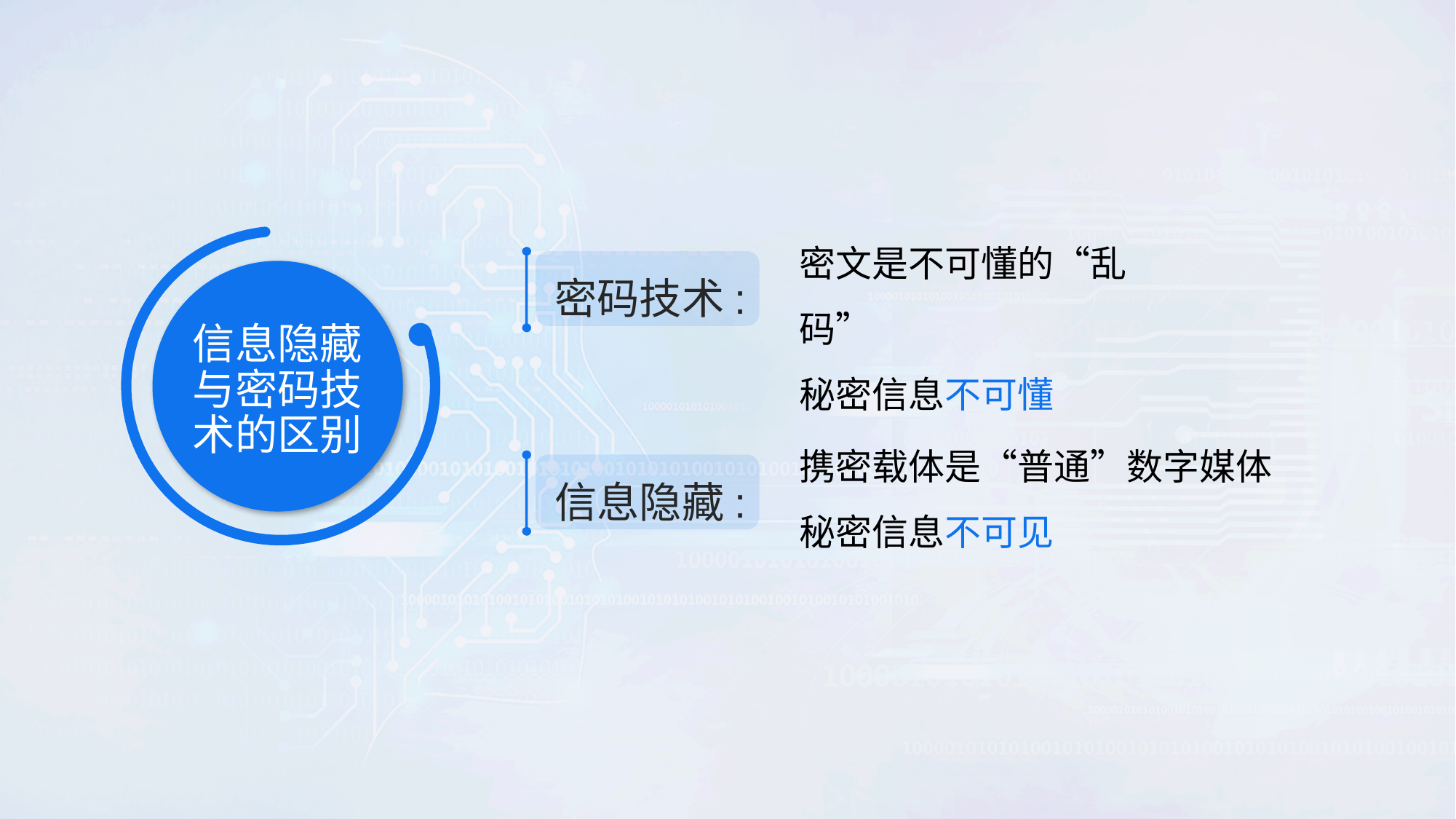

密文是不可懂的“乱码”
秘密信息不可懂

密码技术:

# 信息隐藏与密码技术的区别
携密载体是“普通”数字媒体
秘密信息不可见
信息隐藏: